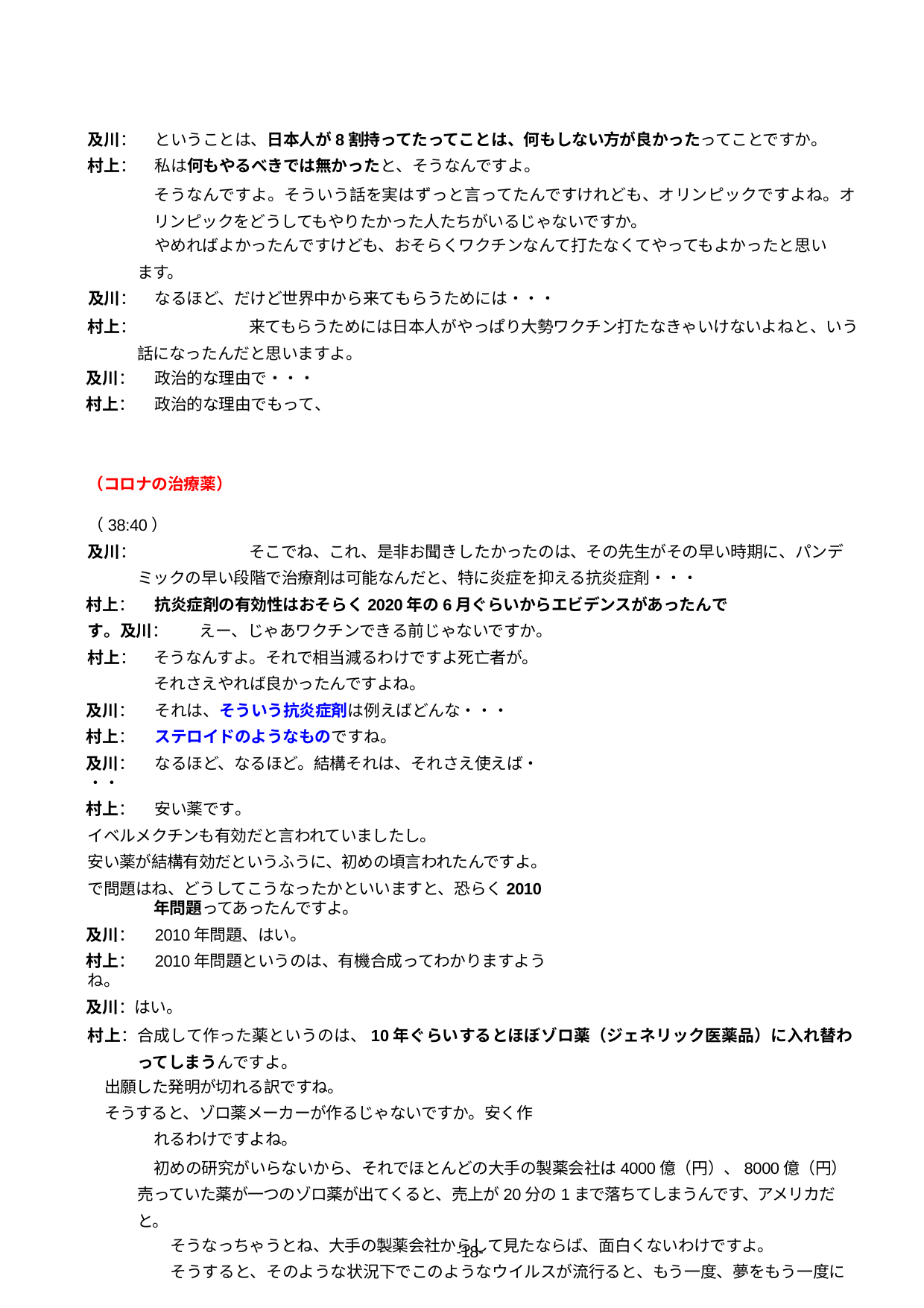

及川：	ということは、日本人が8割持ってたってことは、何もしない方が良かったってことですか。
村上：	私は何もやるべきでは無かったと、そうなんですよ。
そうなんですよ。そういう話を実はずっと言ってたんですけれども、オリンピックですよね。オリンピックをどうしてもやりたかった人たちがいるじゃないですか。
やめればよかったんですけども、おそらくワクチンなんて打たなくてやってもよかったと思い
ます。
及川：	なるほど、だけど世界中から来てもらうためには・・・
村上：		来てもらうためには日本人がやっぱり大勢ワクチン打たなきゃいけないよねと、いう話になったんだと思いますよ。
及川：	政治的な理由で・・・
村上：	政治的な理由でもって、
（コロナの治療薬）

（38:40）
及川：		そこでね、これ、是非お聞きしたかったのは、その先生がその早い時期に、パンデミックの早い段階で治療剤は可能なんだと、特に炎症を抑える抗炎症剤・・・
村上：	抗炎症剤の有効性はおそらく2020年の6月ぐらいからエビデンスがあったんです。及川：	えー、じゃあワクチンできる前じゃないですか。
村上：	そうなんすよ。それで相当減るわけですよ死亡者が。それさえやれば良かったんですよね。
及川：	それは、そういう抗炎症剤は例えばどんな・・・
村上：	ステロイドのようなものですね。
及川：	なるほど、なるほど。結構それは、それさえ使えば・・・
村上：	安い薬です。
イベルメクチンも有効だと言われていましたし。
安い薬が結構有効だというふうに、初めの頃言われたんですよ。
で問題はね、どうしてこうなったかといいますと、恐らく2010年問題ってあったんですよ。
及川：	2010年問題、はい。
村上：	2010年問題というのは、有機合成ってわかりますようね。
及川：はい。
村上：	合成して作った薬というのは、10年ぐらいするとほぼゾロ薬（ジェネリック医薬品）に入れ替わってしまうんですよ。
出願した発明が切れる訳ですね。
そうすると、ゾロ薬メーカーが作るじゃないですか。安く作れるわけですよね。
初めの研究がいらないから、それでほとんどの大手の製薬会社は4000億（円）、8000億（円）売っていた薬が一つのゾロ薬が出てくると、売上が20分の1まで落ちてしまうんです、アメリカだと。
そうなっちゃうとね、大手の製薬会社からして見たならば、面白くないわけですよ。
そうすると、そのような状況下でこのようなウイルスが流行ると、もう一度、夢をもう一度に
-18-